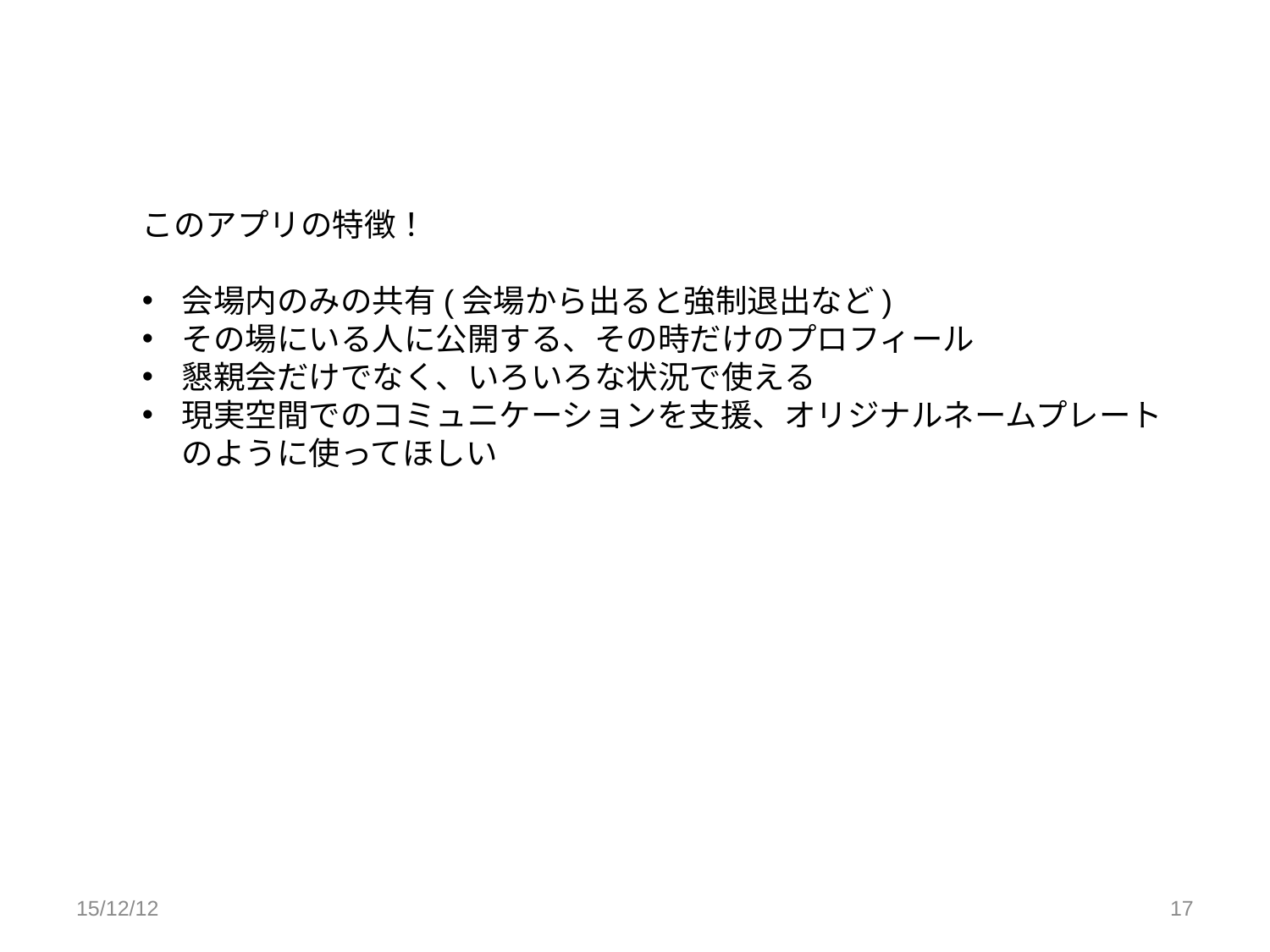

このアプリの特徴！

会場内のみの共有(会場から出ると強制退出など)
その場にいる人に公開する、その時だけのプロフィール
懇親会だけでなく、いろいろな状況で使える
現実空間でのコミュニケーションを支援、オリジナルネームプレートのように使ってほしい

15/12/12
17